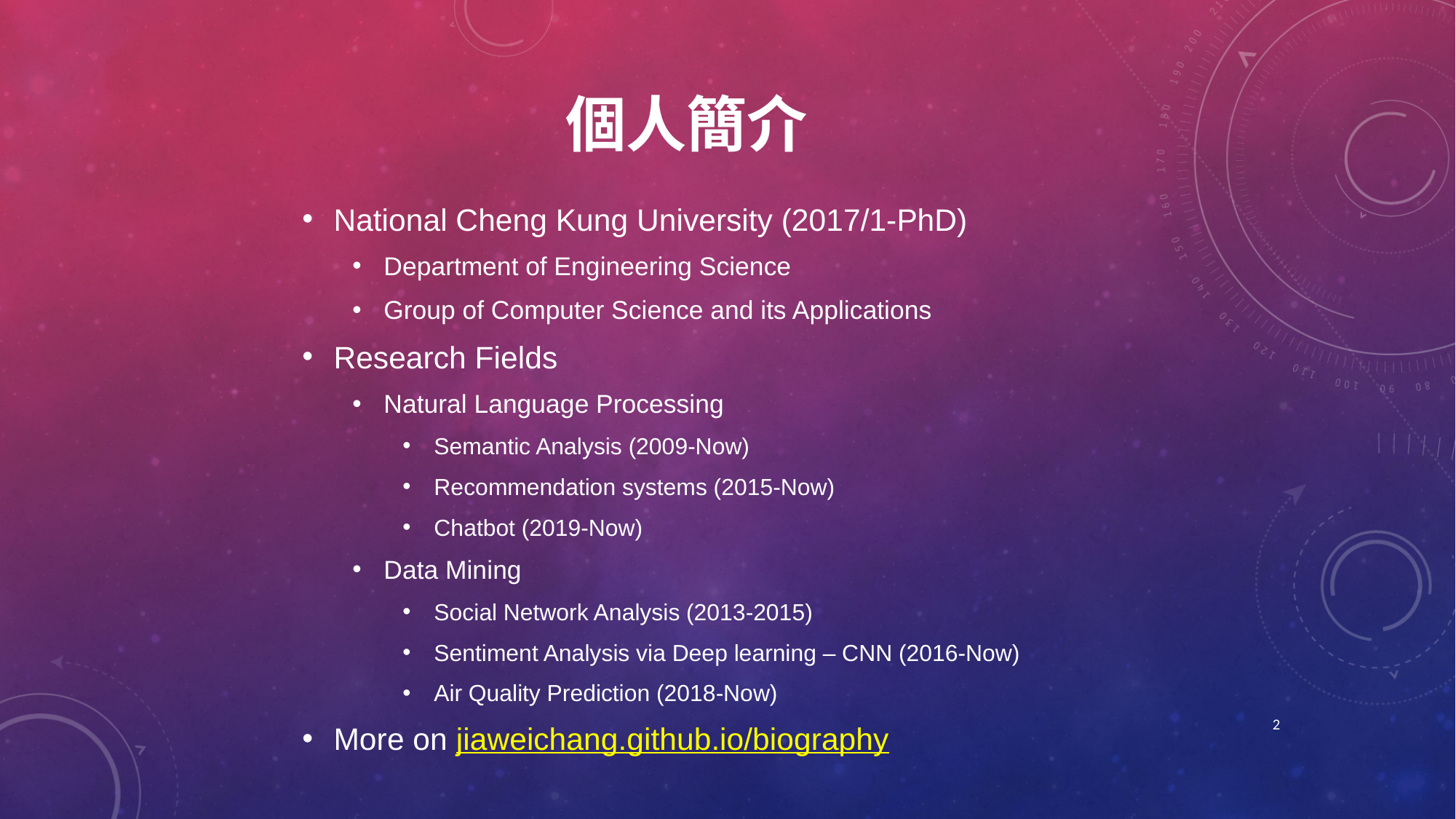

# 個人簡介
National Cheng Kung University (2017/1-PhD)
Department of Engineering Science
Group of Computer Science and its Applications
Research Fields
Natural Language Processing
Semantic Analysis (2009-Now)
Recommendation systems (2015-Now)
Chatbot (2019-Now)
Data Mining
Social Network Analysis (2013-2015)
Sentiment Analysis via Deep learning – CNN (2016-Now)
Air Quality Prediction (2018-Now)
More on jiaweichang.github.io/biography
2